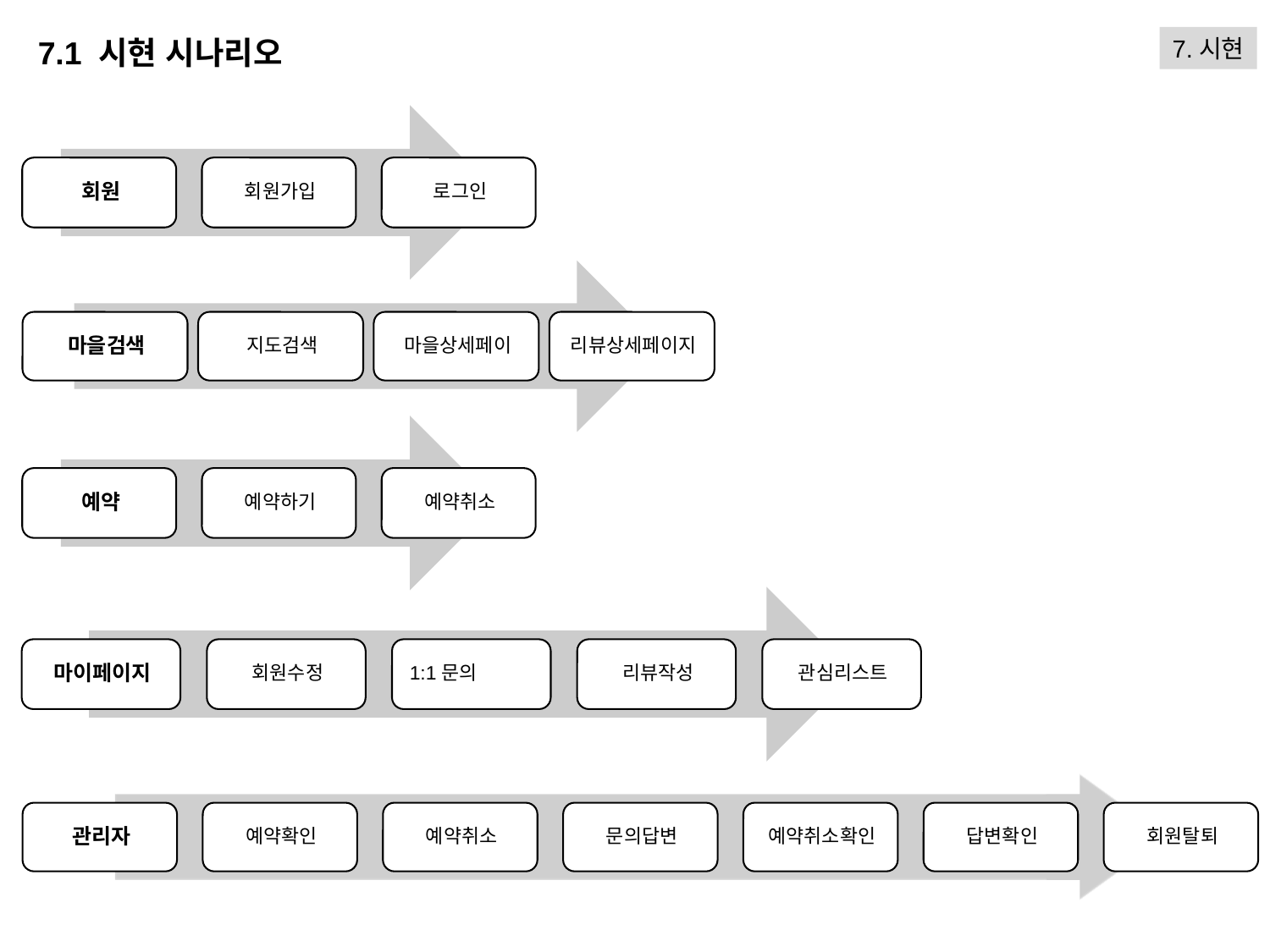

7.1 시현 시나리오
7.시현
회원
회원가입
로그인
마을검색
지도검색
마을상세페이
리뷰상세페이지
예약
예약하기
예약취소
마이페이지
회원수정
1:1문의
리뷰작성
관심리스트
관리자
예약확인
예약취소
문의답변
예약취소확인
답변확인
회원탈퇴